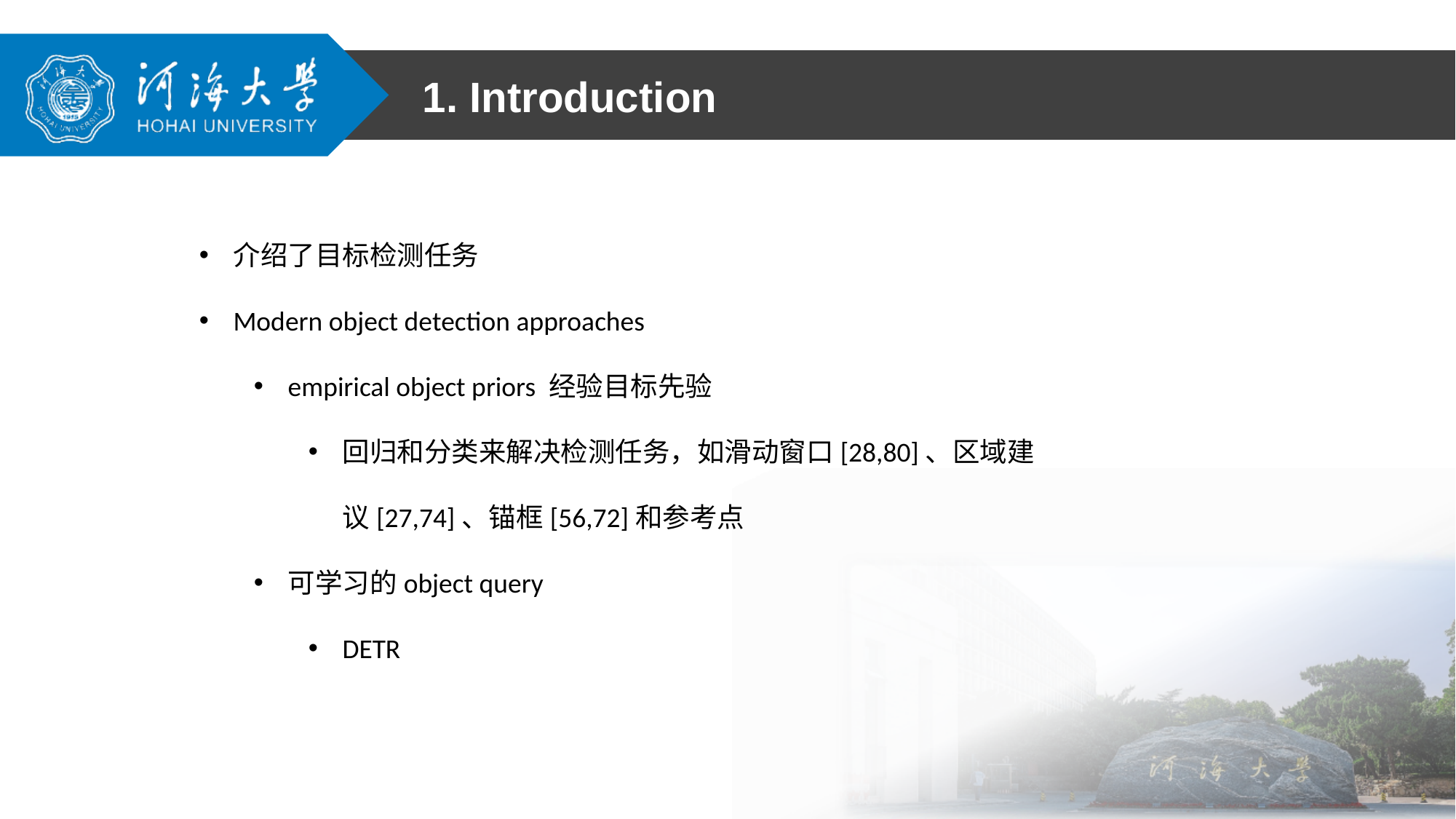

1. Introduction
介绍了目标检测任务
Modern object detection approaches
empirical object priors 经验目标先验
回归和分类来解决检测任务，如滑动窗口[28,80]、区域建议[27,74]、锚框[56,72]和参考点
可学习的object query
DETR